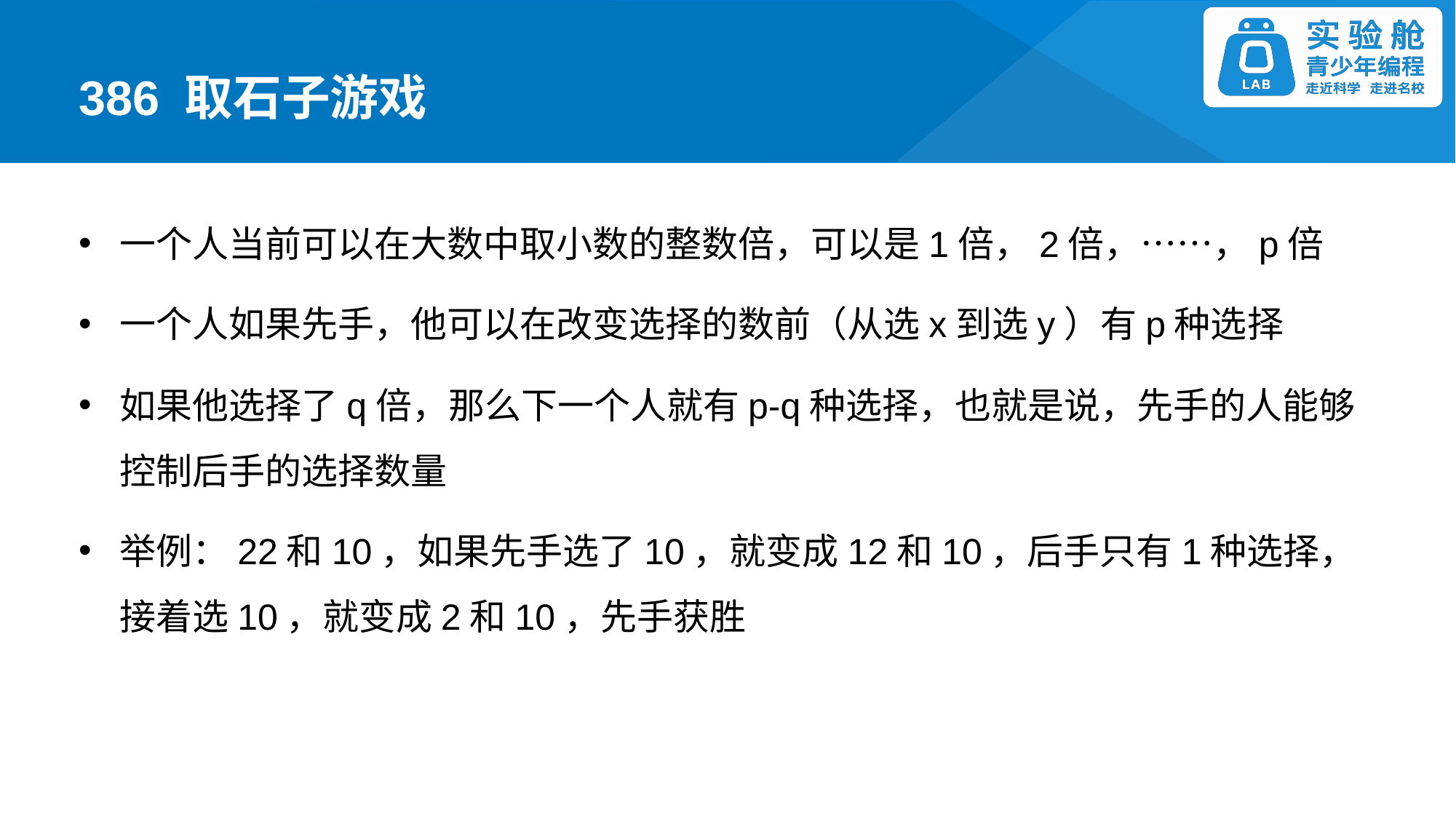

386 取石子游戏
一个人当前可以在大数中取小数的整数倍，可以是1倍，2倍，……，p倍
一个人如果先手，他可以在改变选择的数前（从选x到选y）有p种选择
如果他选择了q倍，那么下一个人就有p-q种选择，也就是说，先手的人能够控制后手的选择数量
举例：22和10，如果先手选了10，就变成12和10，后手只有1种选择，接着选10，就变成2和10，先手获胜